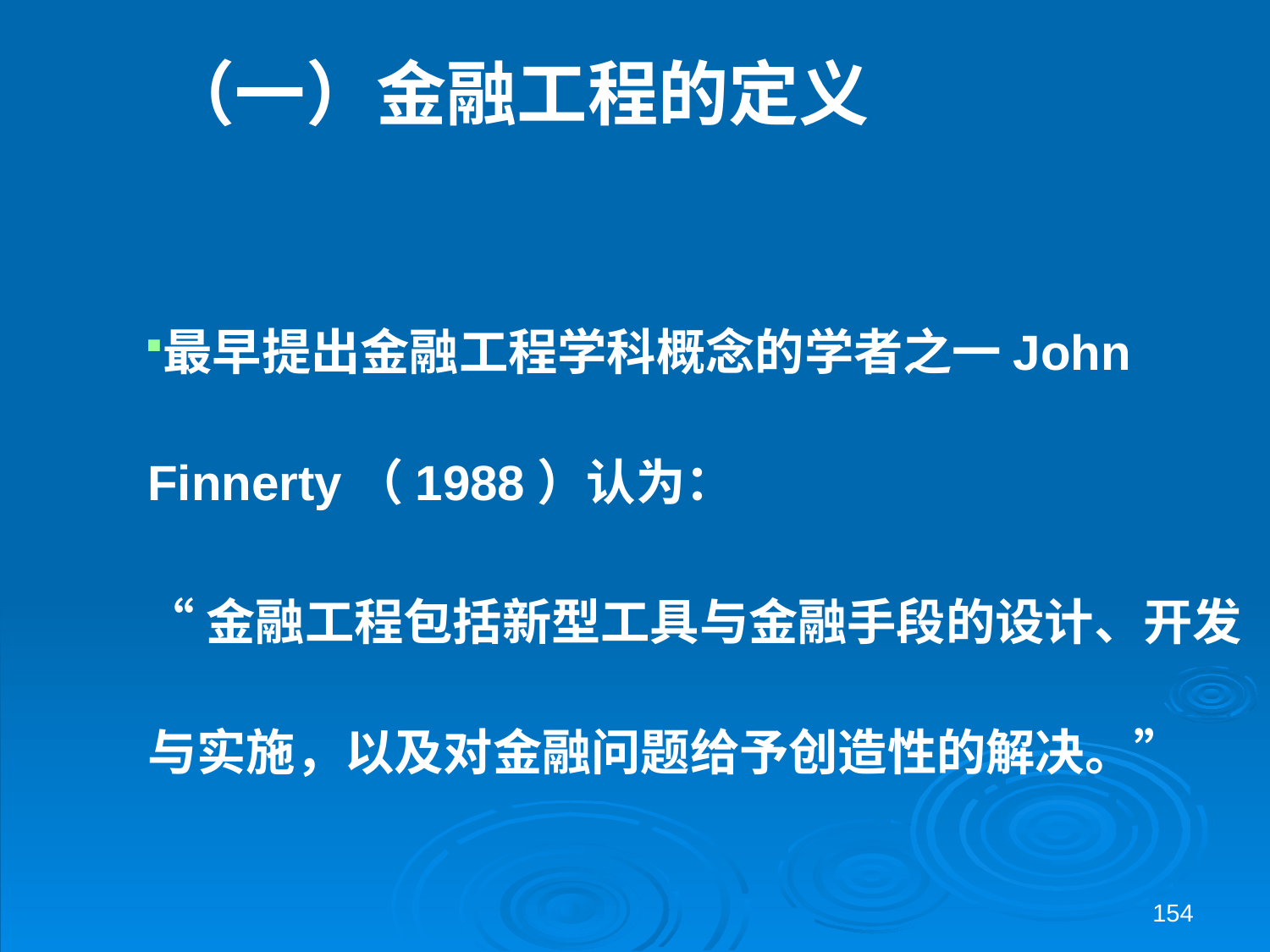

# （一）金融工程的定义
最早提出金融工程学科概念的学者之一John Finnerty（1988）认为：
“金融工程包括新型工具与金融手段的设计、开发与实施，以及对金融问题给予创造性的解决。”
154